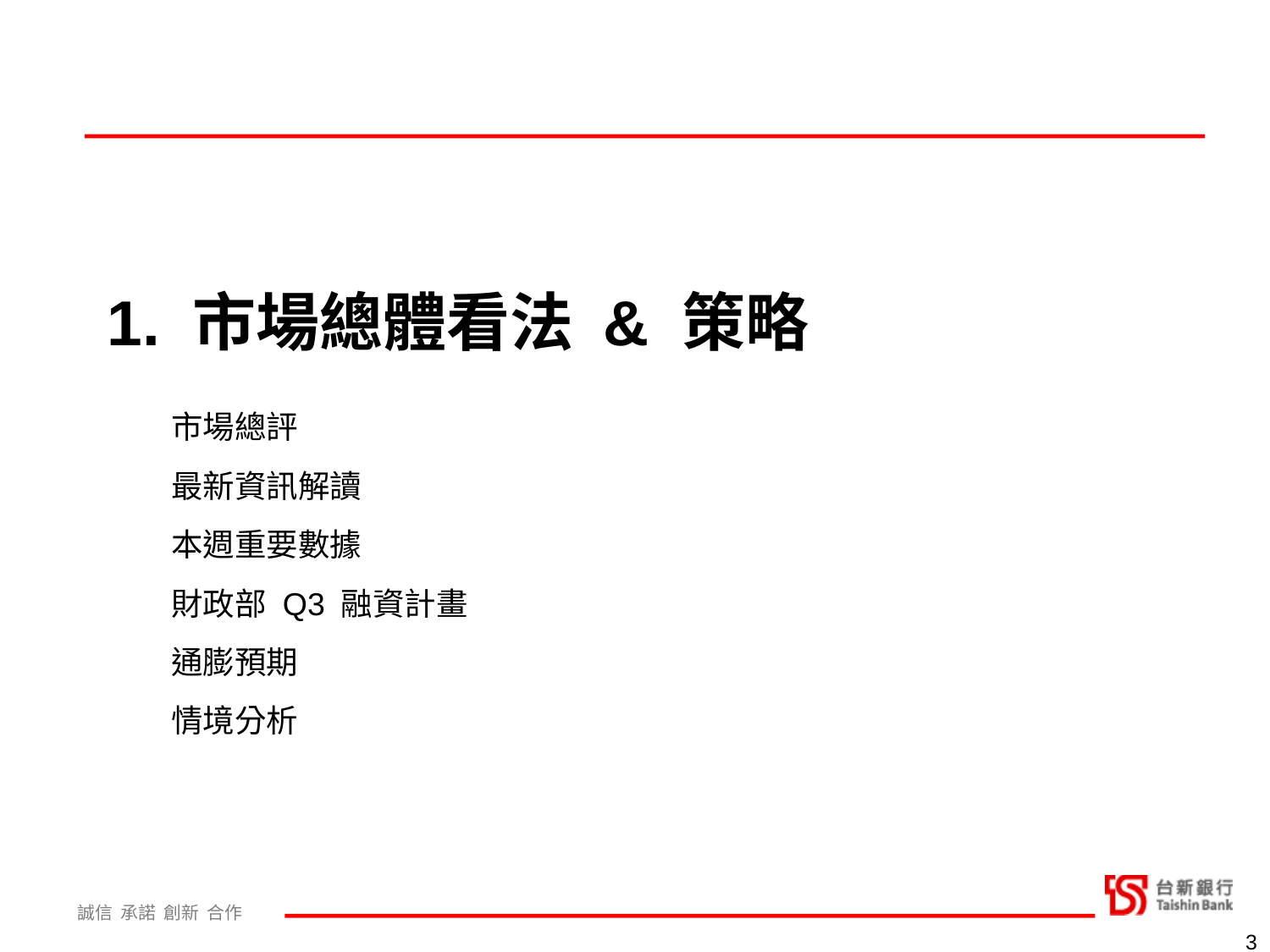

1. 市場總體看法 & 策略
| 市場總評 |
| --- |
| 最新資訊解讀 |
| 本週重要數據 |
| 財政部 Q3 融資計畫 |
| 通膨預期 |
| 情境分析 |
3